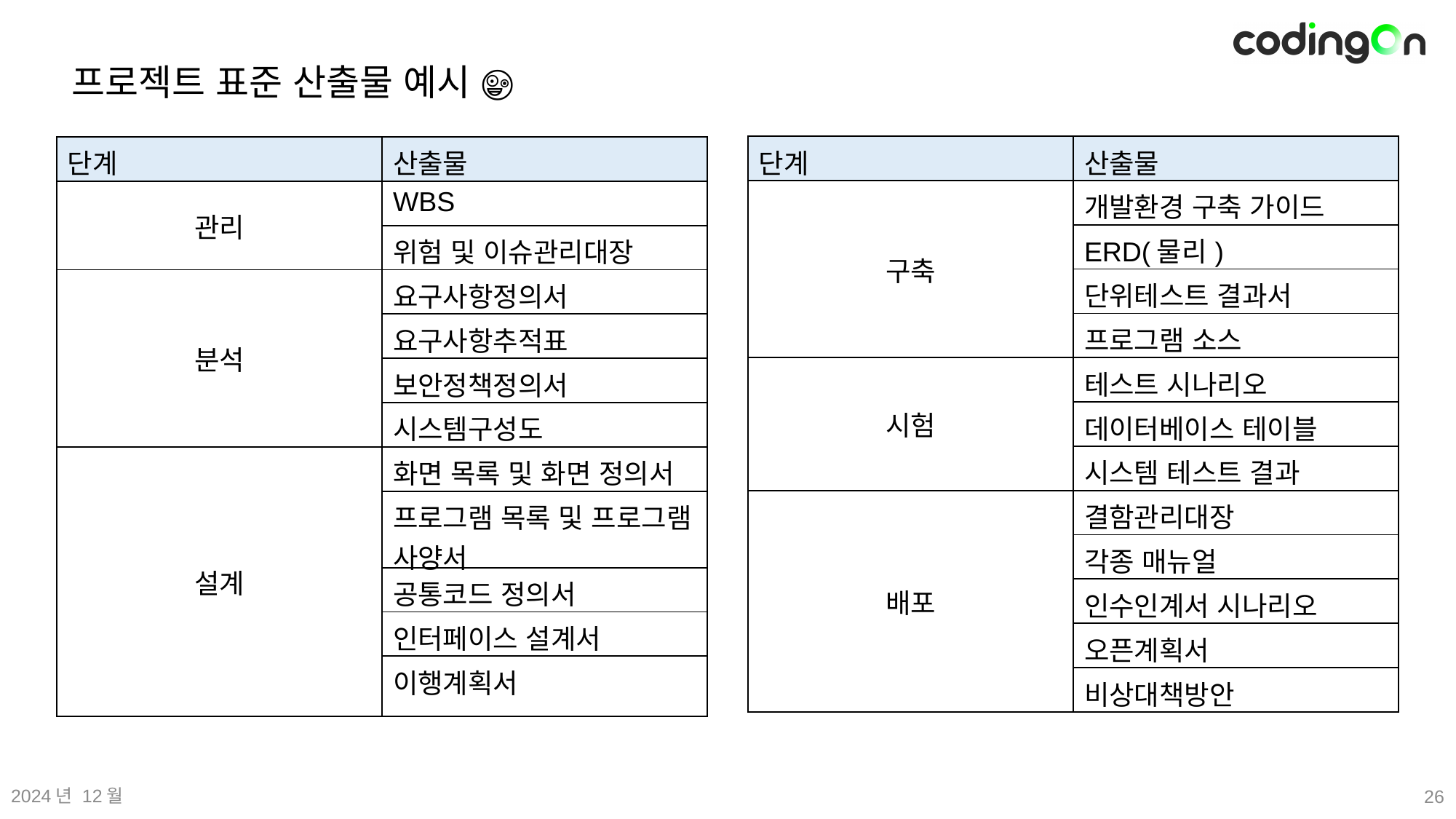

프로젝트 표준 산출물 예시 🤪
| 단계 | 산출물 |
| --- | --- |
| 구축 | 개발환경 구축 가이드 |
|  | ERD(물리) |
|  | 단위테스트 결과서 |
|  | 프로그램 소스 |
| 시험 | 테스트 시나리오 |
|  | 데이터베이스 테이블 |
|  | 시스템 테스트 결과 |
| 배포 | 결함관리대장 |
|  | 각종 매뉴얼 |
|  | 인수인계서 시나리오 |
|  | 오픈계획서 |
|  | 비상대책방안 |
| 단계 | 산출물 |
| --- | --- |
| 관리 | WBS |
|  | 위험 및 이슈관리대장 |
| 분석 | 요구사항정의서 |
|  | 요구사항추적표 |
|  | 보안정책정의서 |
|  | 시스템구성도 |
| 설계 | 화면 목록 및 화면 정의서 |
|  | 프로그램 목록 및 프로그램 사양서 |
|  | 공통코드 정의서 |
|  | 인터페이스 설계서 |
|  | 이행계획서 |
2024년 12월
26